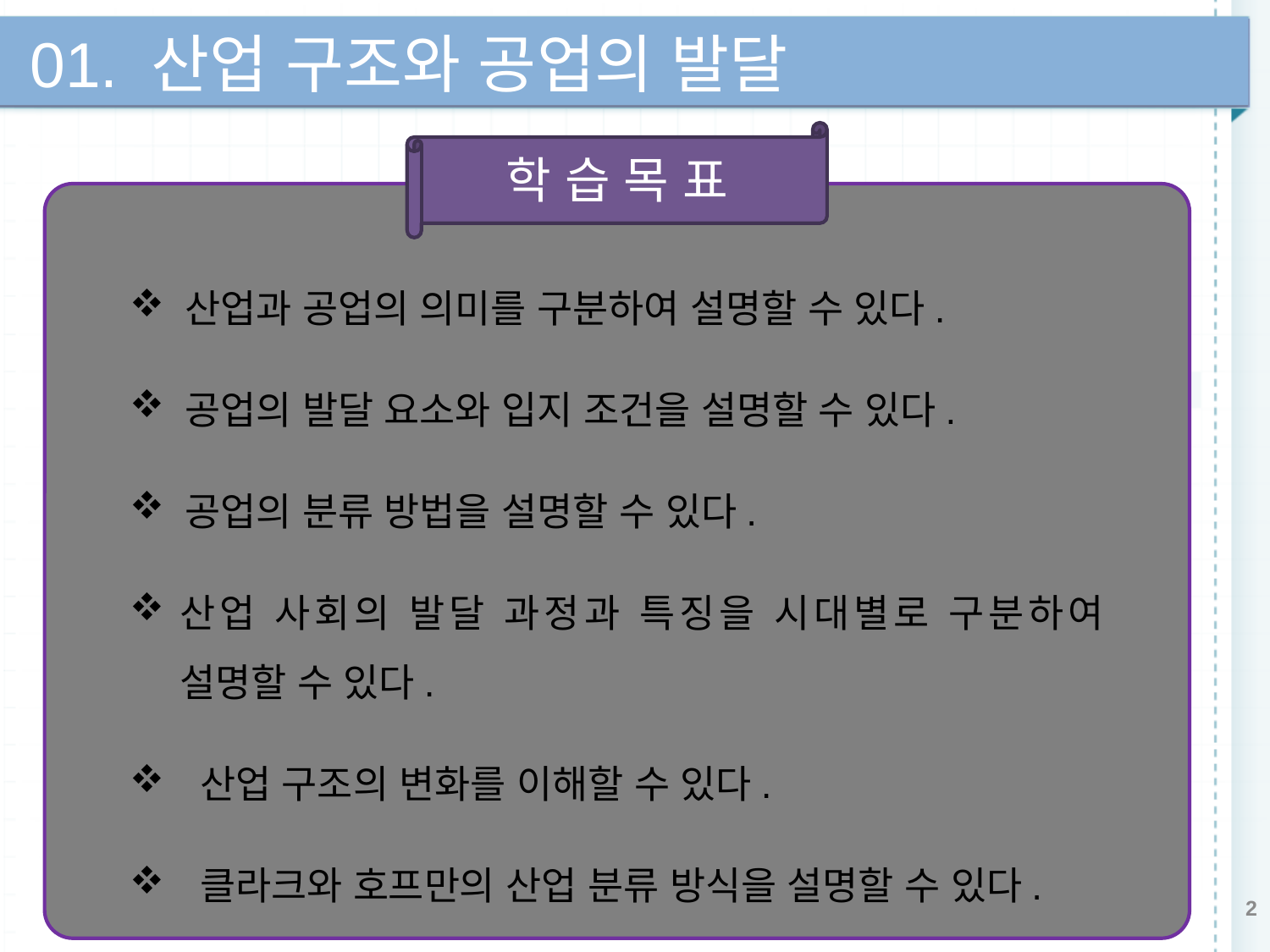

01. 산업 구조와 공업의 발달

학 습 목 표

 산업과 공업의 의미를 구분하여 설명할 수 있다.

 공업의 발달 요소와 입지 조건을 설명할 수 있다.

 공업의 분류 방법을 설명할 수 있다.

산업 사회의 발달 과정과 특징을 시대별로 구분하여 설명할 수 있다.

 산업 구조의 변화를 이해할 수 있다.

 클라크와 호프만의 산업 분류 방식을 설명할 수 있다.
2